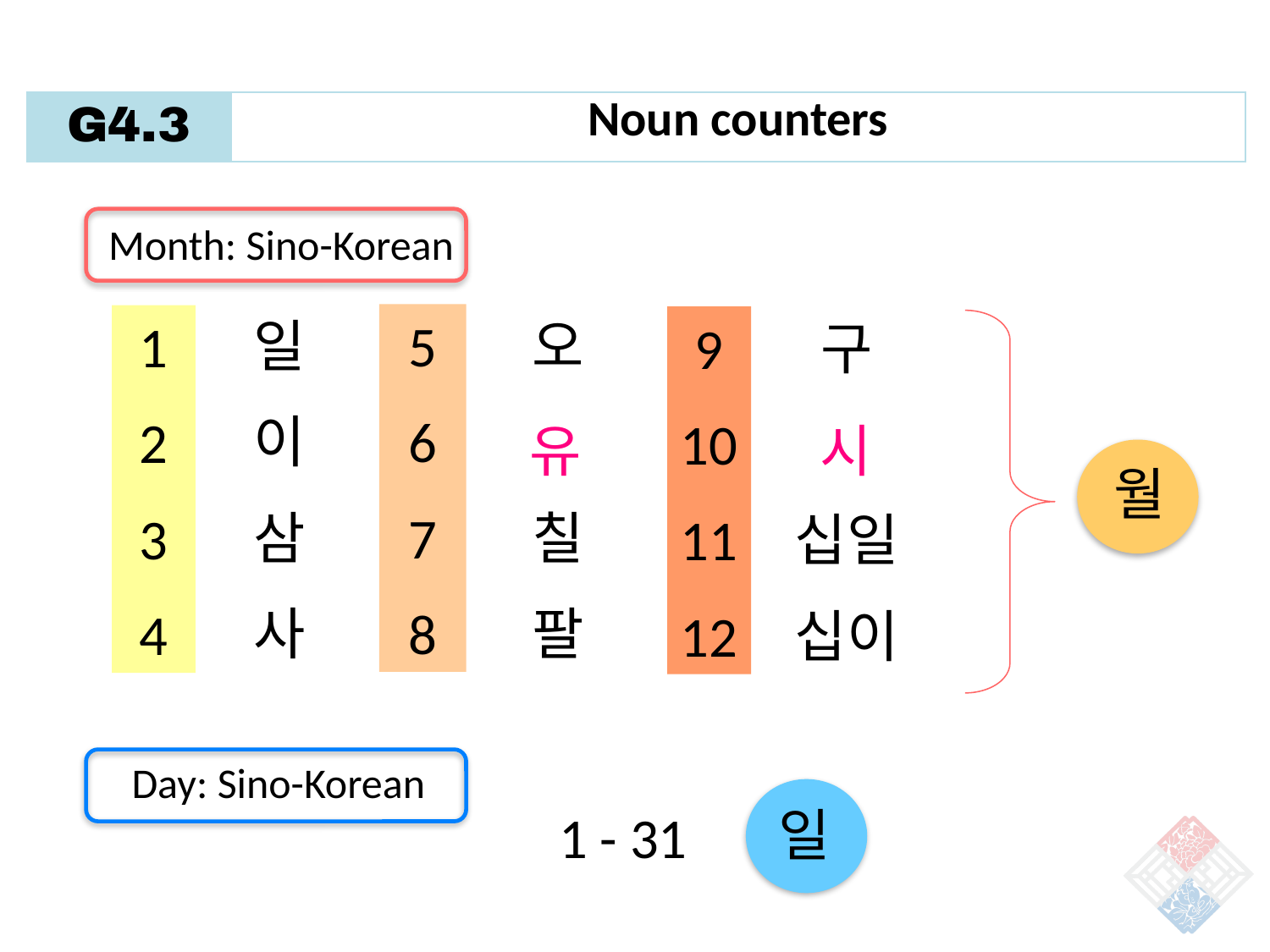

| G4.3 | Noun counters |
| --- | --- |

Month: Sino-Korean
일
이
삼
사
5
6
7
8
오
육
칠
팔
1
2
3
4
9
10
11
12
구
십
십일
십이

유
시

월

Day: Sino-Korean

일
1 - 31